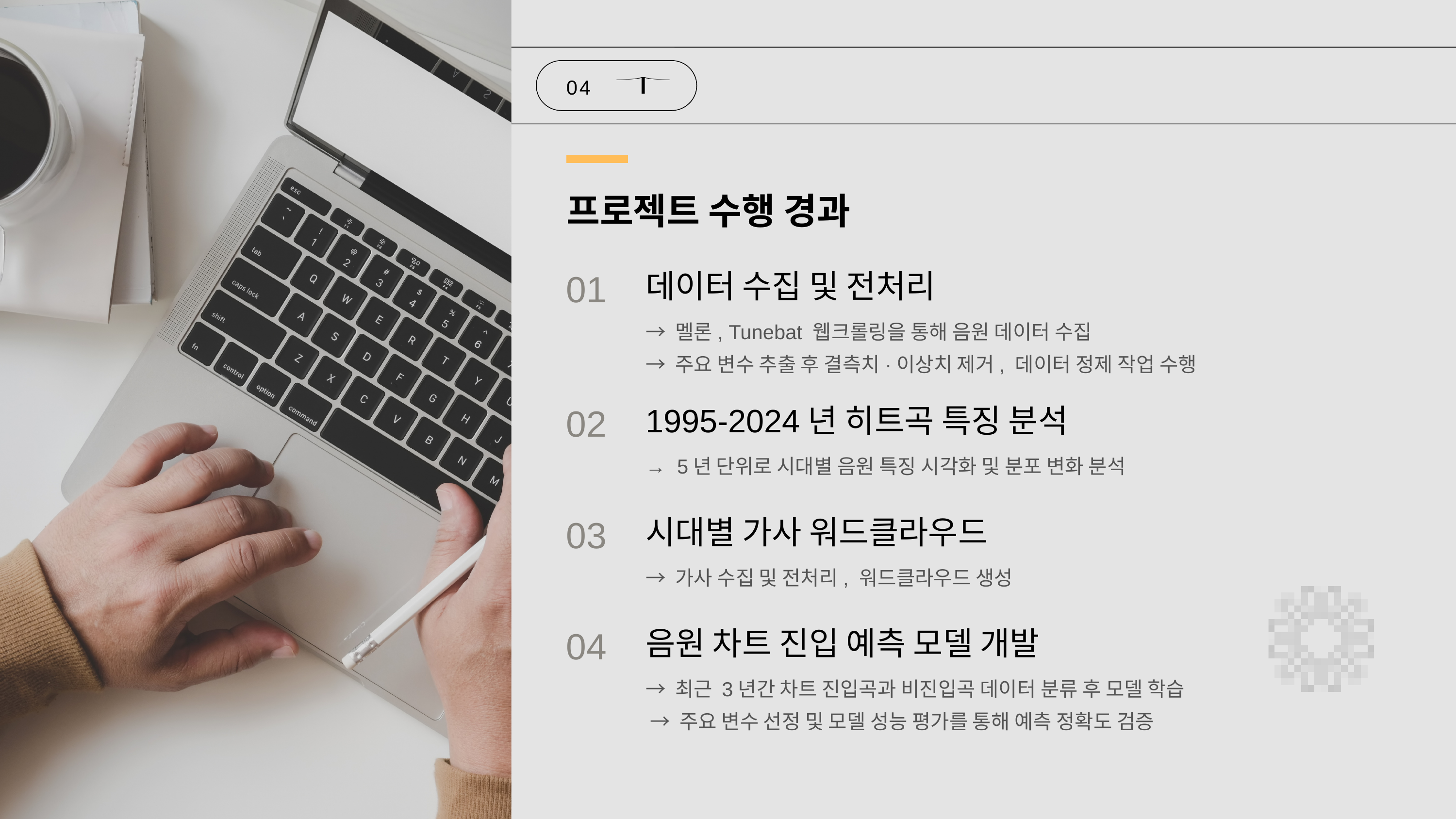

04

프로젝트 수행 경과
01
데이터 수집 및 전처리
→ 멜론, Tunebat 웹크롤링을 통해 음원 데이터 수집
→ 주요 변수 추출 후 결측치·이상치 제거, 데이터 정제 작업 수행
02
1995-2024년 히트곡 특징 분석
→  5년 단위로 시대별 음원 특징 시각화 및 분포 변화 분석
03
시대별 가사 워드클라우드
→ 가사 수집 및 전처리, 워드클라우드 생성

04
음원 차트 진입 예측 모델 개발
→ 최근 3년간 차트 진입곡과 비진입곡 데이터 분류 후 모델 학습
 → 주요 변수 선정 및 모델 성능 평가를 통해 예측 정확도 검증